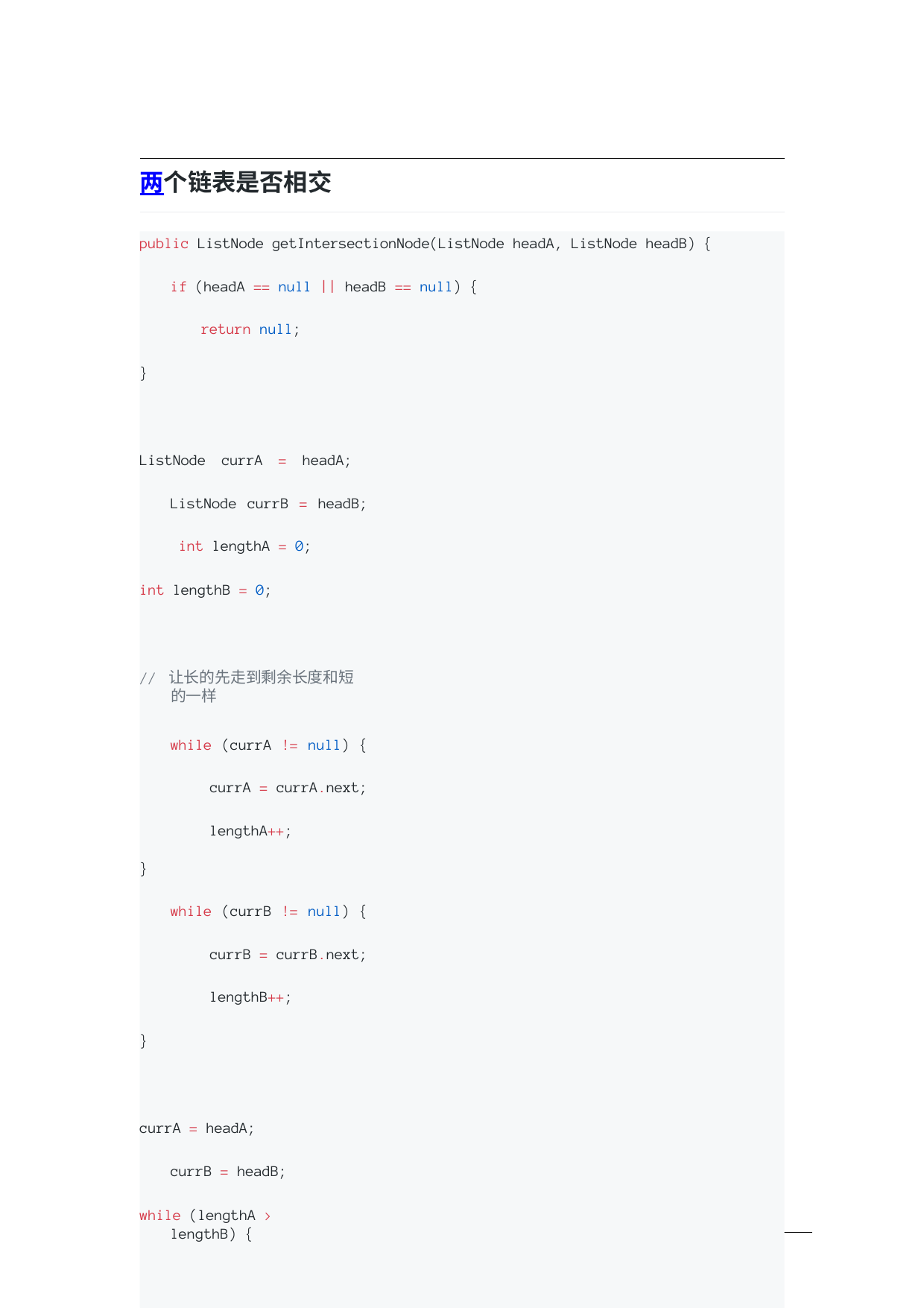

两个链表是否相交

public ListNode getIntersectionNode(ListNode headA, ListNode headB) {
if (headA == null || headB == null) {  return null;

}

ListNode currA = headA;  ListNode currB = headB;  int lengthA = 0;

int lengthB = 0;

// 让长的先走到剩余长度和短的一样
while (currA != null) {  currA = currA.next;  lengthA++;

}
while (currB != null) {  currB = currB.next;  lengthB++;

}

currA = headA;  currB = headB;

while (lengthA > lengthB) {